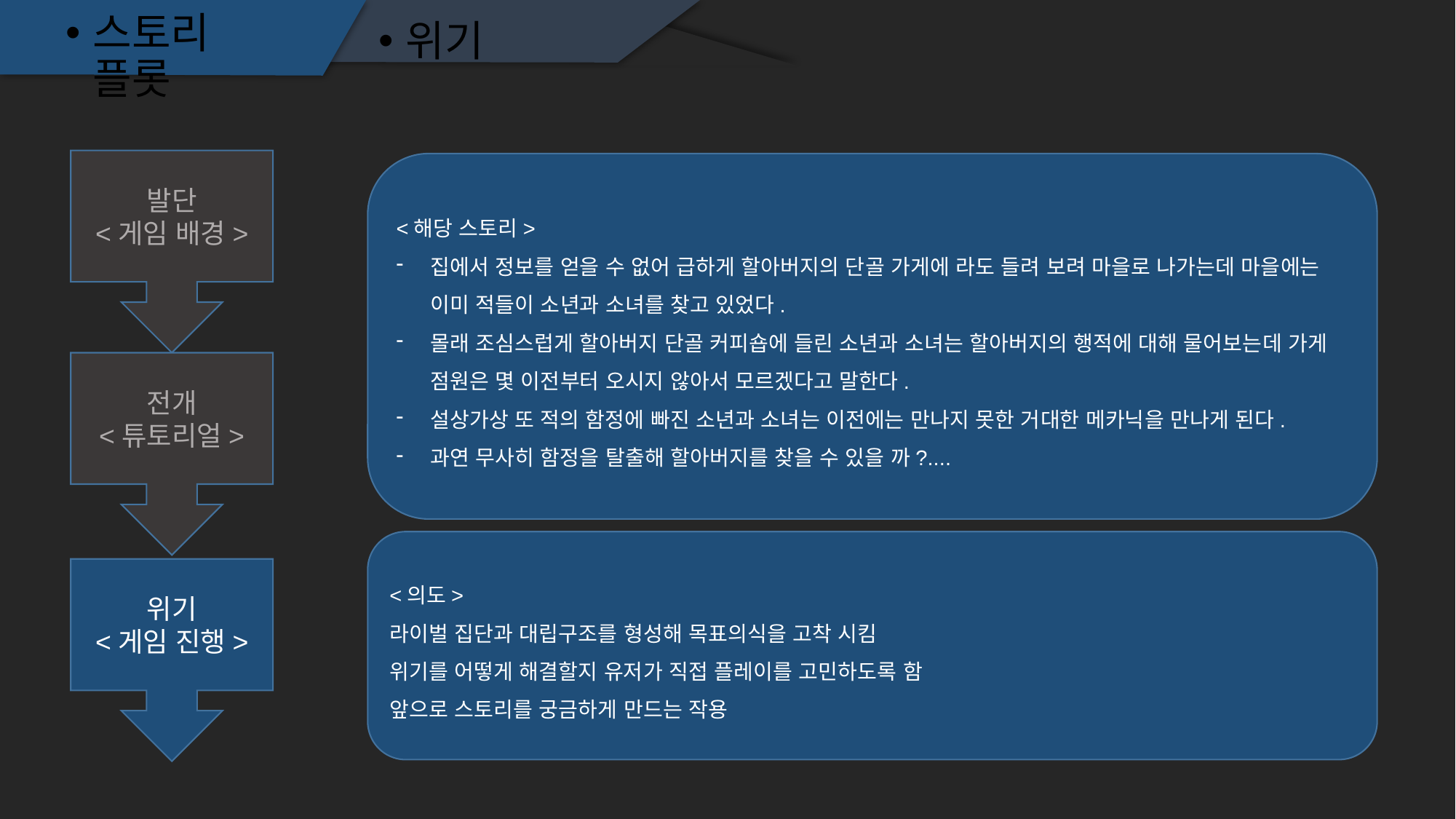

스토리 플롯
위기
발단
<게임 배경>
<해당 스토리>
집에서 정보를 얻을 수 없어 급하게 할아버지의 단골 가게에 라도 들려 보려 마을로 나가는데 마을에는 이미 적들이 소년과 소녀를 찾고 있었다.
몰래 조심스럽게 할아버지 단골 커피숍에 들린 소년과 소녀는 할아버지의 행적에 대해 물어보는데 가게 점원은 몇 이전부터 오시지 않아서 모르겠다고 말한다.
설상가상 또 적의 함정에 빠진 소년과 소녀는 이전에는 만나지 못한 거대한 메카닉을 만나게 된다.
과연 무사히 함정을 탈출해 할아버지를 찾을 수 있을 까?....
전개
<튜토리얼>
<의도>
라이벌 집단과 대립구조를 형성해 목표의식을 고착 시킴
위기를 어떻게 해결할지 유저가 직접 플레이를 고민하도록 함
앞으로 스토리를 궁금하게 만드는 작용
위기
<게임 진행>